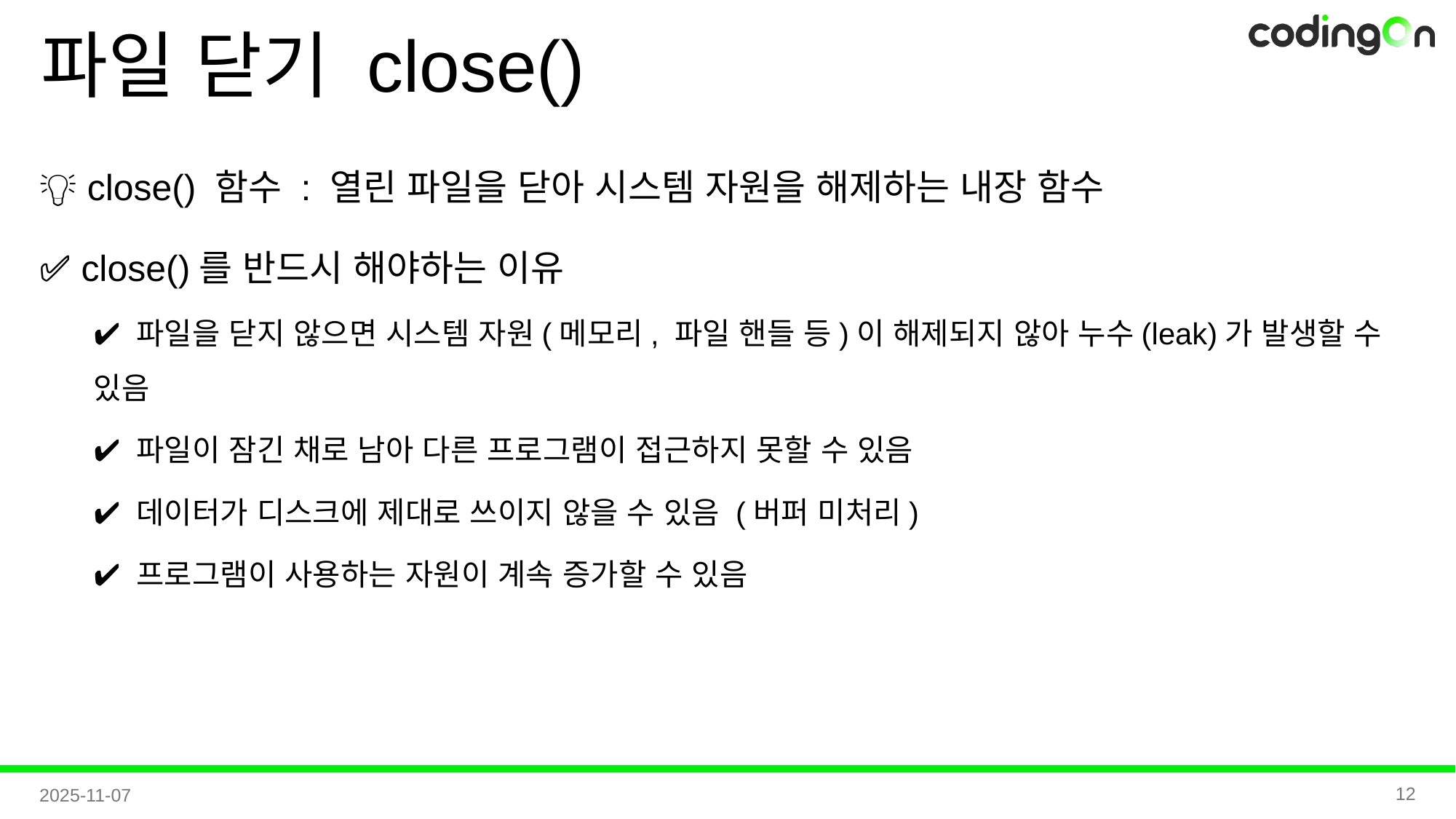

# 파일 닫기 close()
💡 close() 함수 : 열린 파일을 닫아 시스템 자원을 해제하는 내장 함수
✅ close()를 반드시 해야하는 이유
✔️ 파일을 닫지 않으면 시스템 자원(메모리, 파일 핸들 등)이 해제되지 않아 누수(leak)가 발생할 수 있음
✔️ 파일이 잠긴 채로 남아 다른 프로그램이 접근하지 못할 수 있음
✔️ 데이터가 디스크에 제대로 쓰이지 않을 수 있음 (버퍼 미처리)
✔️ 프로그램이 사용하는 자원이 계속 증가할 수 있음

12
2025-11-07